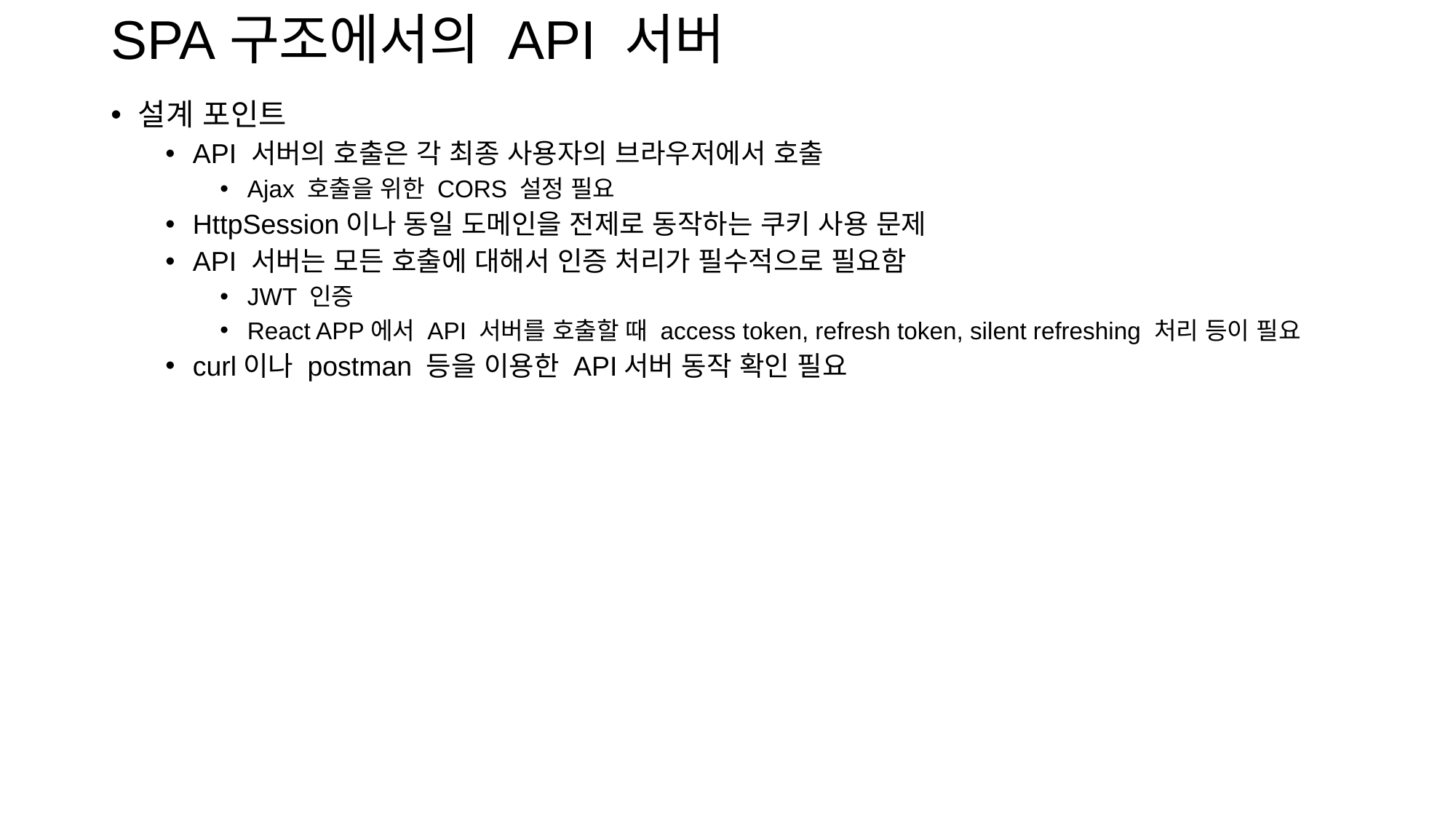

# SPA구조에서의 API 서버
설계 포인트
API 서버의 호출은 각 최종 사용자의 브라우저에서 호출
Ajax 호출을 위한 CORS 설정 필요
HttpSession이나 동일 도메인을 전제로 동작하는 쿠키 사용 문제
API 서버는 모든 호출에 대해서 인증 처리가 필수적으로 필요함
JWT 인증
React APP에서 API 서버를 호출할 때 access token, refresh token, silent refreshing 처리 등이 필요
curl이나 postman 등을 이용한 API서버 동작 확인 필요